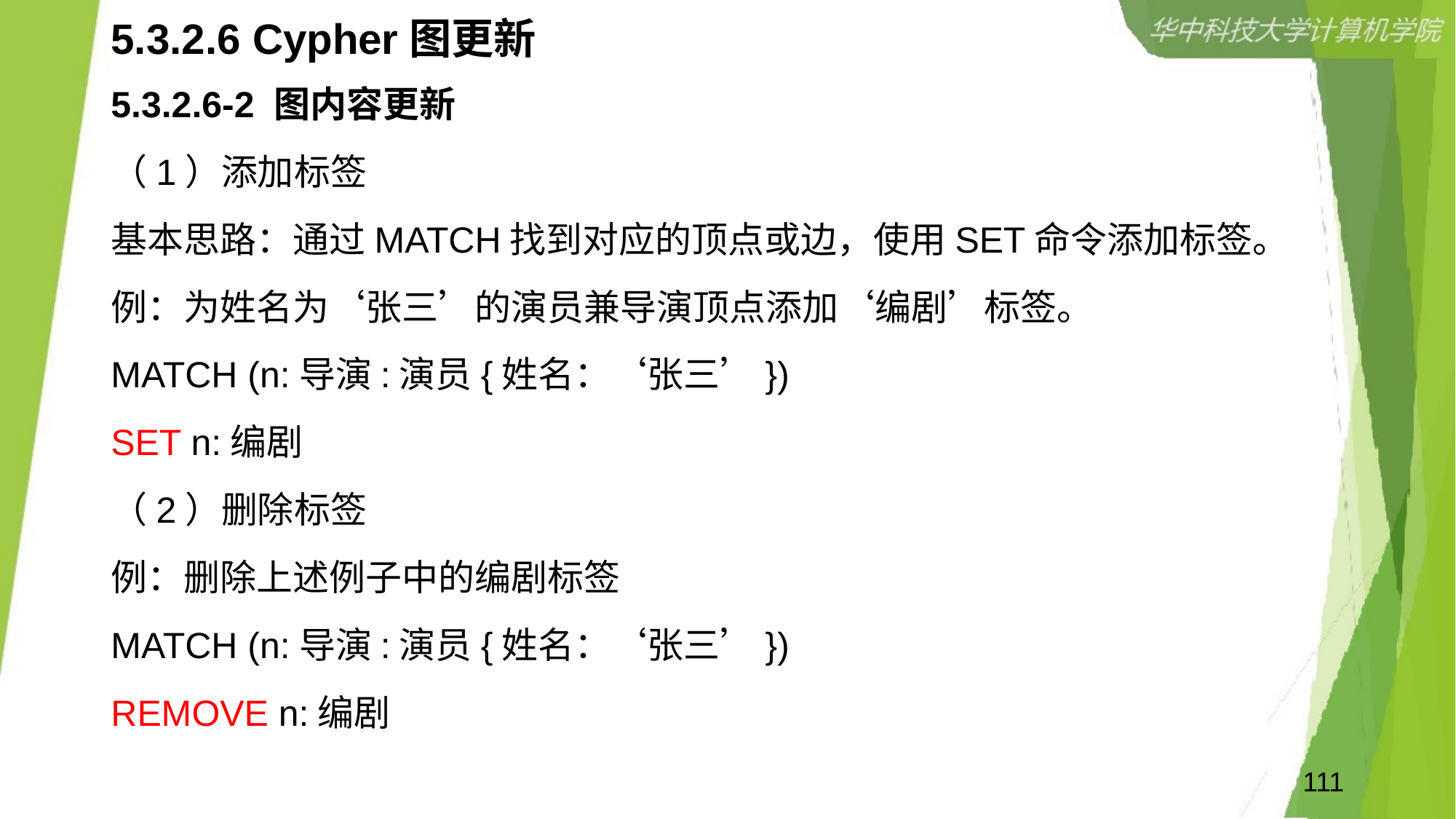

# 5.3.2.6 Cypher图更新
5.3.2.6-2 图内容更新
（1）添加标签
基本思路：通过MATCH找到对应的顶点或边，使用SET命令添加标签。
例：为姓名为‘张三’的演员兼导演顶点添加‘编剧’标签。
MATCH (n:导演:演员{姓名：‘张三’})
SET n:编剧
（2）删除标签
例：删除上述例子中的编剧标签
MATCH (n:导演:演员{姓名：‘张三’})
REMOVE n:编剧

111